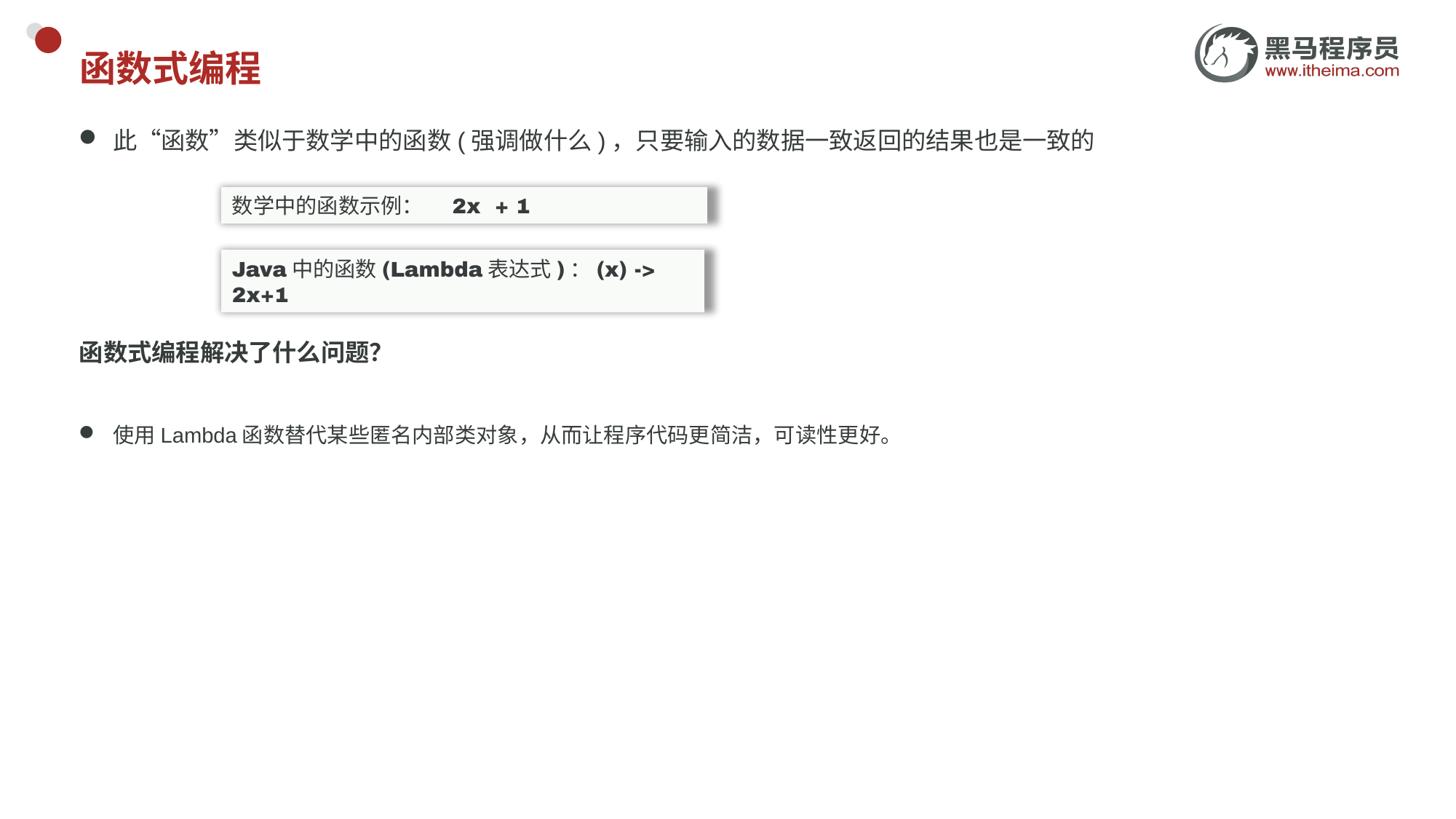

# 函数式编程

此“函数”类似于数学中的函数(强调做什么)，只要输入的数据一致返回的结果也是一致的

数学中的函数示例：     2x  + 1
Java中的函数(Lambda表达式)：(x) -> 2x+1
函数式编程解决了什么问题？
使用Lambda函数替代某些匿名内部类对象，从而让程序代码更简洁，可读性更好。